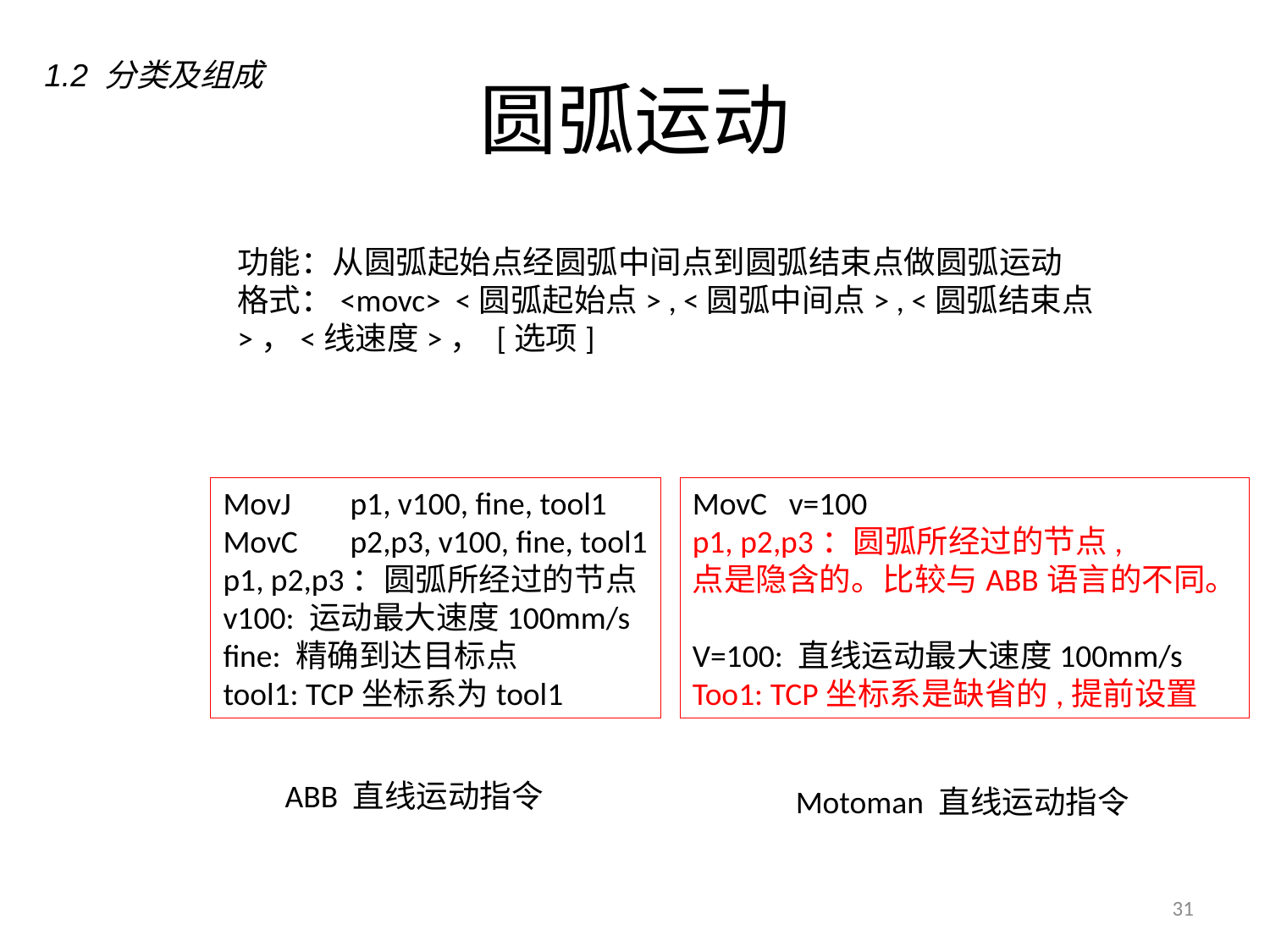

# 圆弧运动
1.2 分类及组成
功能：从圆弧起始点经圆弧中间点到圆弧结束点做圆弧运动
格式：<movc>  <圆弧起始点> , <圆弧中间点> , <圆弧结束点>，<线速度>， [选项]
MovJ	p1, v100, fine, tool1
MovC	p2,p3, v100, fine, tool1
p1, p2,p3：圆弧所经过的节点
v100: 运动最大速度100mm/s
fine: 精确到达目标点
tool1: TCP坐标系为tool1
MovC   v=100
p1, p2,p3：圆弧所经过的节点,
点是隐含的。比较与ABB语言的不同。

V=100: 直线运动最大速度100mm/s
Too1: TCP坐标系是缺省的,提前设置
ABB 直线运动指令
Motoman 直线运动指令
31